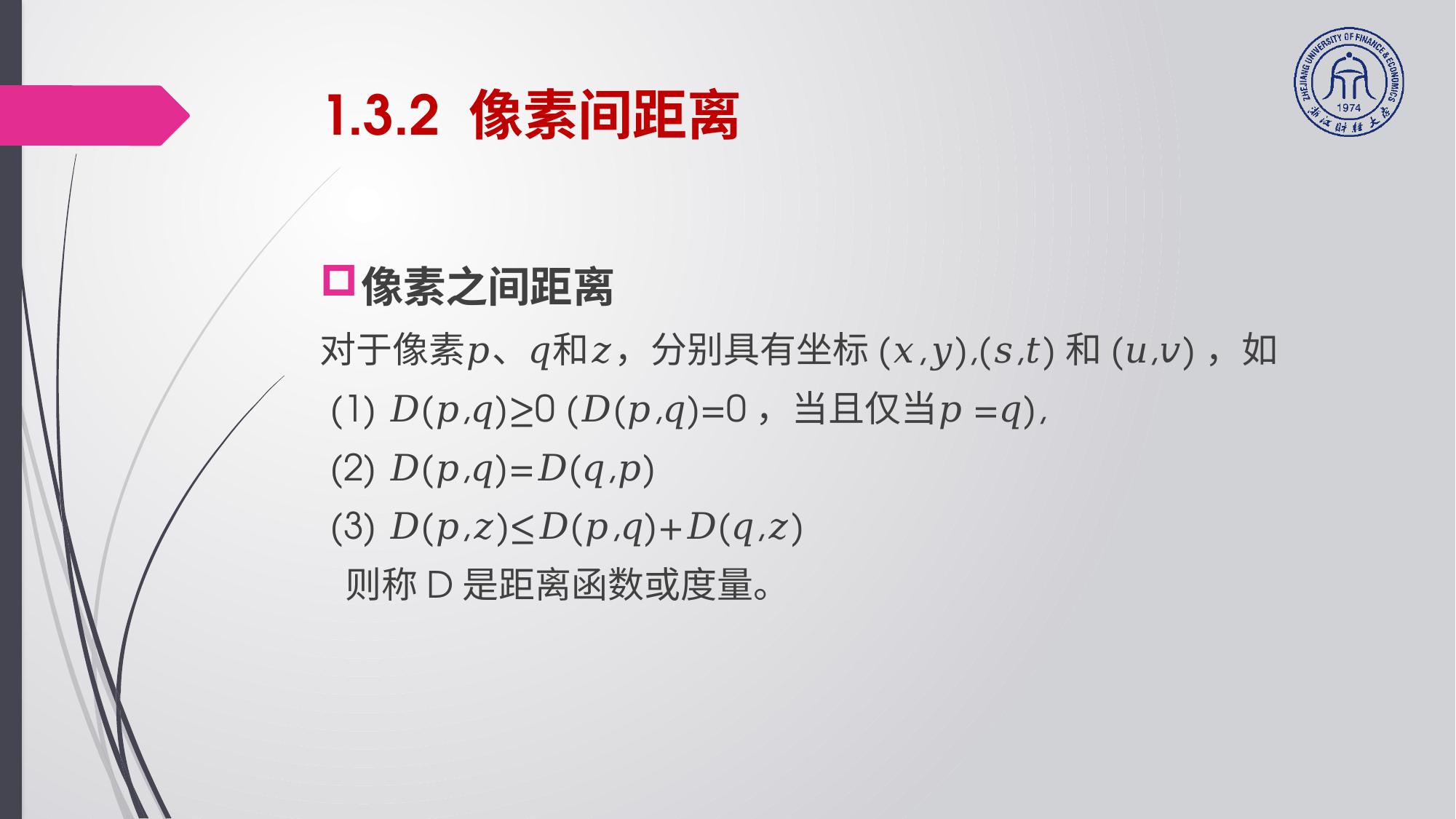

# 1.3.2 像素间距离
像素之间距离
对于像素𝑝、𝑞和𝑧，分别具有坐标(𝑥,𝑦),(𝑠,𝑡)和(𝑢,𝑣)，如
 (1) 𝐷(𝑝,𝑞)≥0 (𝐷(𝑝,𝑞)=0，当且仅当𝑝=𝑞),
 (2) 𝐷(𝑝,𝑞)=𝐷(𝑞,𝑝)
 (3) 𝐷(𝑝,𝑧)≤𝐷(𝑝,𝑞)+𝐷(𝑞,𝑧)
  则称D是距离函数或度量。